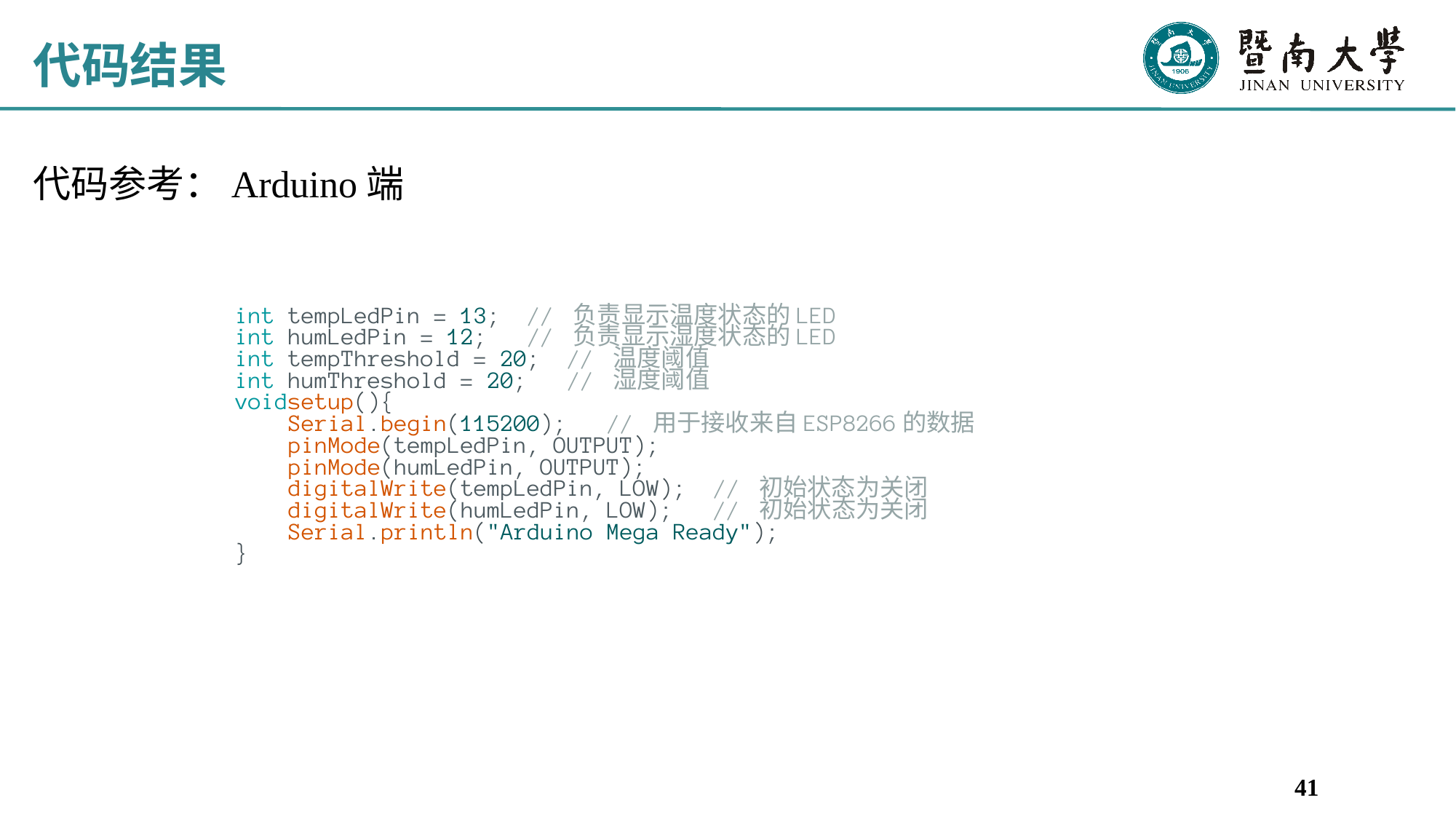

# 代码结果

代码参考：Arduino端

int tempLedPin = 13;  // 负责显示温度状态的LED
int humLedPin = 12;   // 负责显示湿度状态的LED
int tempThreshold = 20;  // 温度阈值
int humThreshold = 20;   // 湿度阈值
voidsetup(){
    Serial.begin(115200);   // 用于接收来自ESP8266的数据
    pinMode(tempLedPin, OUTPUT);
    pinMode(humLedPin, OUTPUT);
    digitalWrite(tempLedPin, LOW);  // 初始状态为关闭
    digitalWrite(humLedPin, LOW);   // 初始状态为关闭
    Serial.println("Arduino Mega Ready");
}